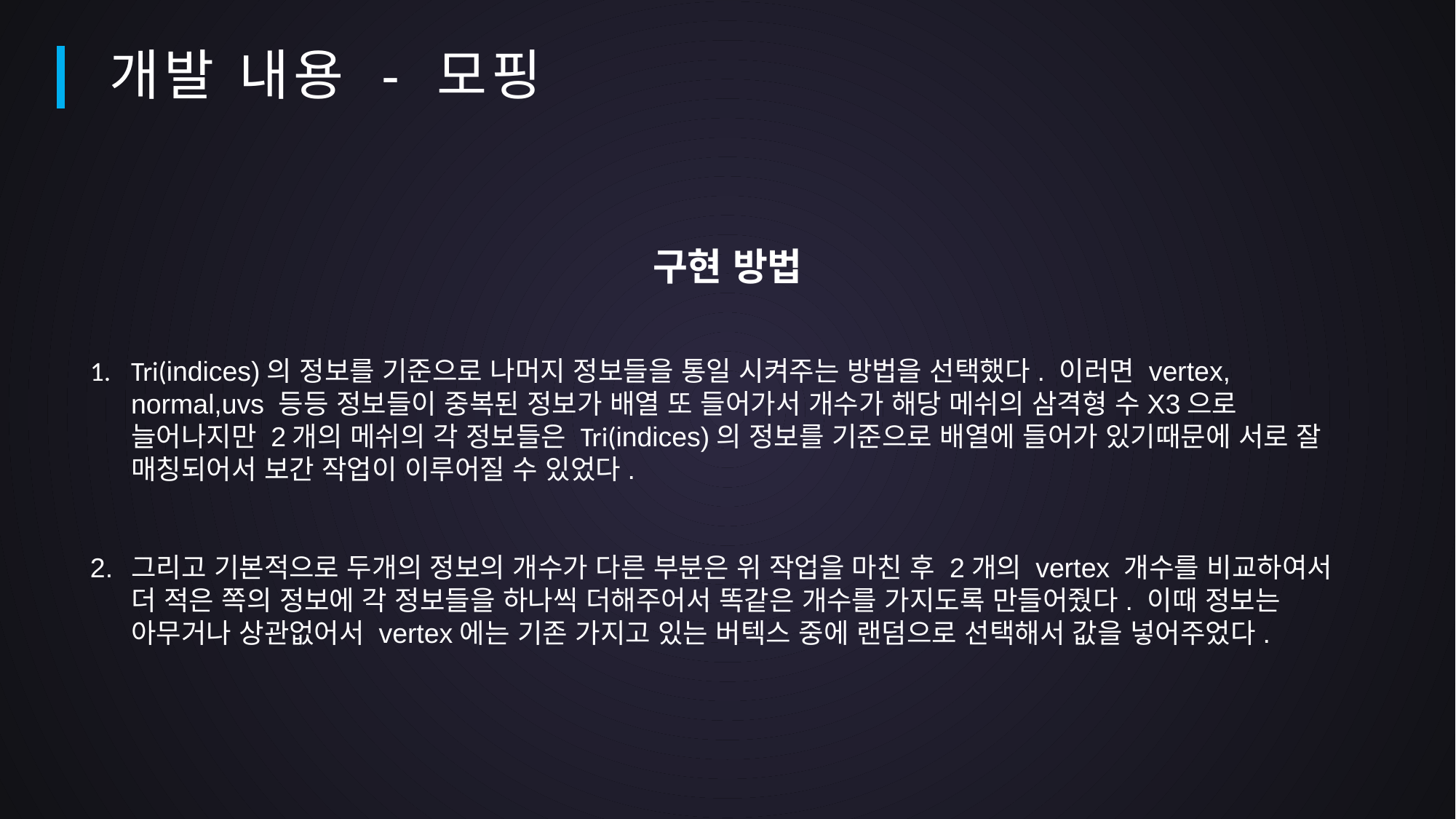

개발 내용 - 모핑

구현 방법

Tri(indices)의 정보를 기준으로 나머지 정보들을 통일 시켜주는 방법을 선택했다. 이러면 vertex, normal,uvs 등등 정보들이 중복된 정보가 배열 또 들어가서 개수가 해당 메쉬의 삼격형 수X3으로 늘어나지만 2개의 메쉬의 각 정보들은 Tri(indices)의 정보를 기준으로 배열에 들어가 있기때문에 서로 잘 매칭되어서 보간 작업이 이루어질 수 있었다.

그리고 기본적으로 두개의 정보의 개수가 다른 부분은 위 작업을 마친 후 2개의 vertex 개수를 비교하여서 더 적은 쪽의 정보에 각 정보들을 하나씩 더해주어서 똑같은 개수를 가지도록 만들어줬다. 이때 정보는 아무거나 상관없어서 vertex에는 기존 가지고 있는 버텍스 중에 랜덤으로 선택해서 값을 넣어주었다.